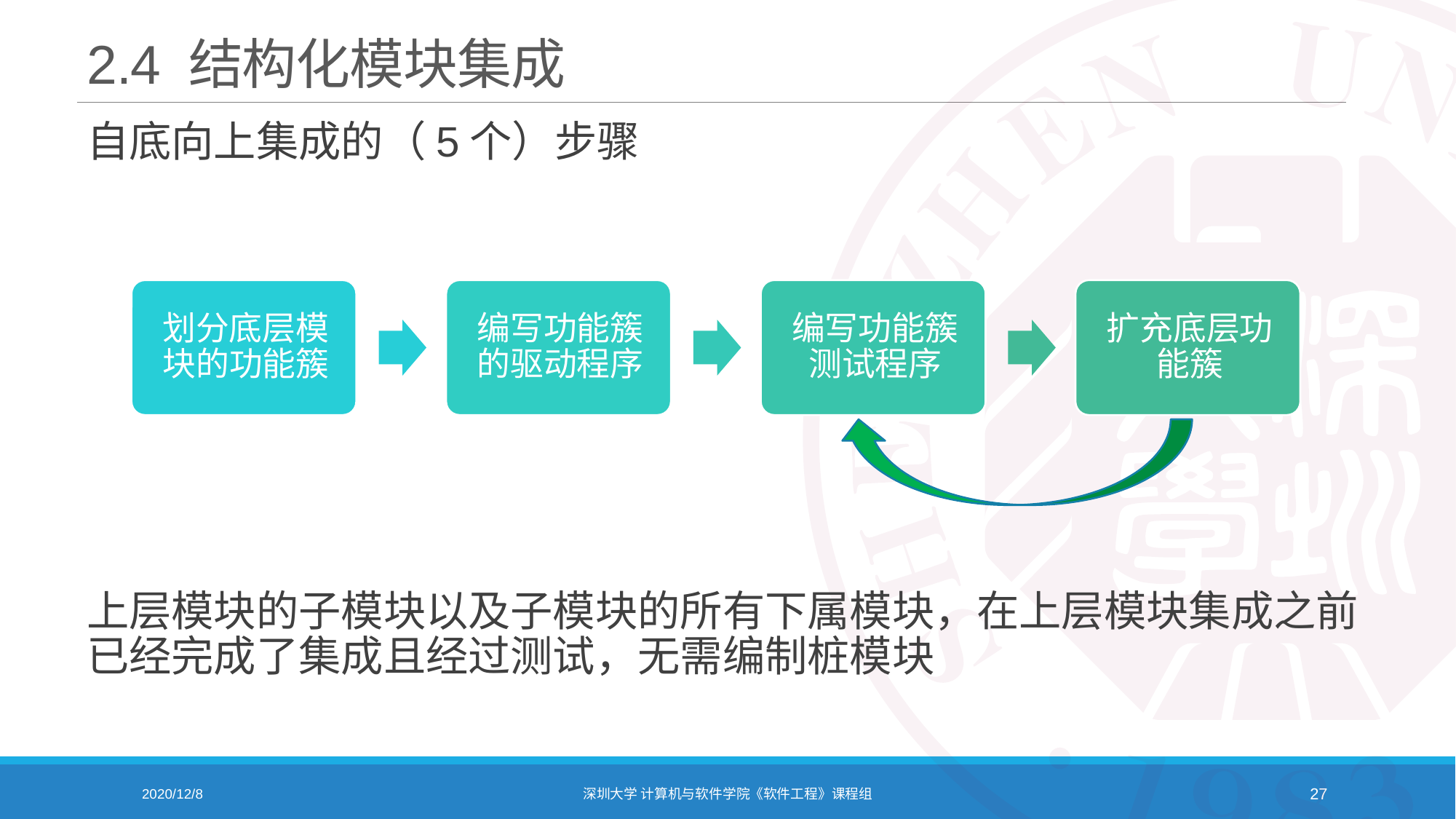

# 2.4 结构化模块集成
划分底层模块的功能簇

编写功能簇的驱动程序

编写功能簇测试程序

扩充底层功能簇

自底向上集成的（5个）步骤

上层模块的子模块以及子模块的所有下属模块，在上层模块集成之前已经完成了集成且经过测试，无需编制桩模块
2020/12/8
深圳大学 计算机与软件学院《软件工程》课程组
27